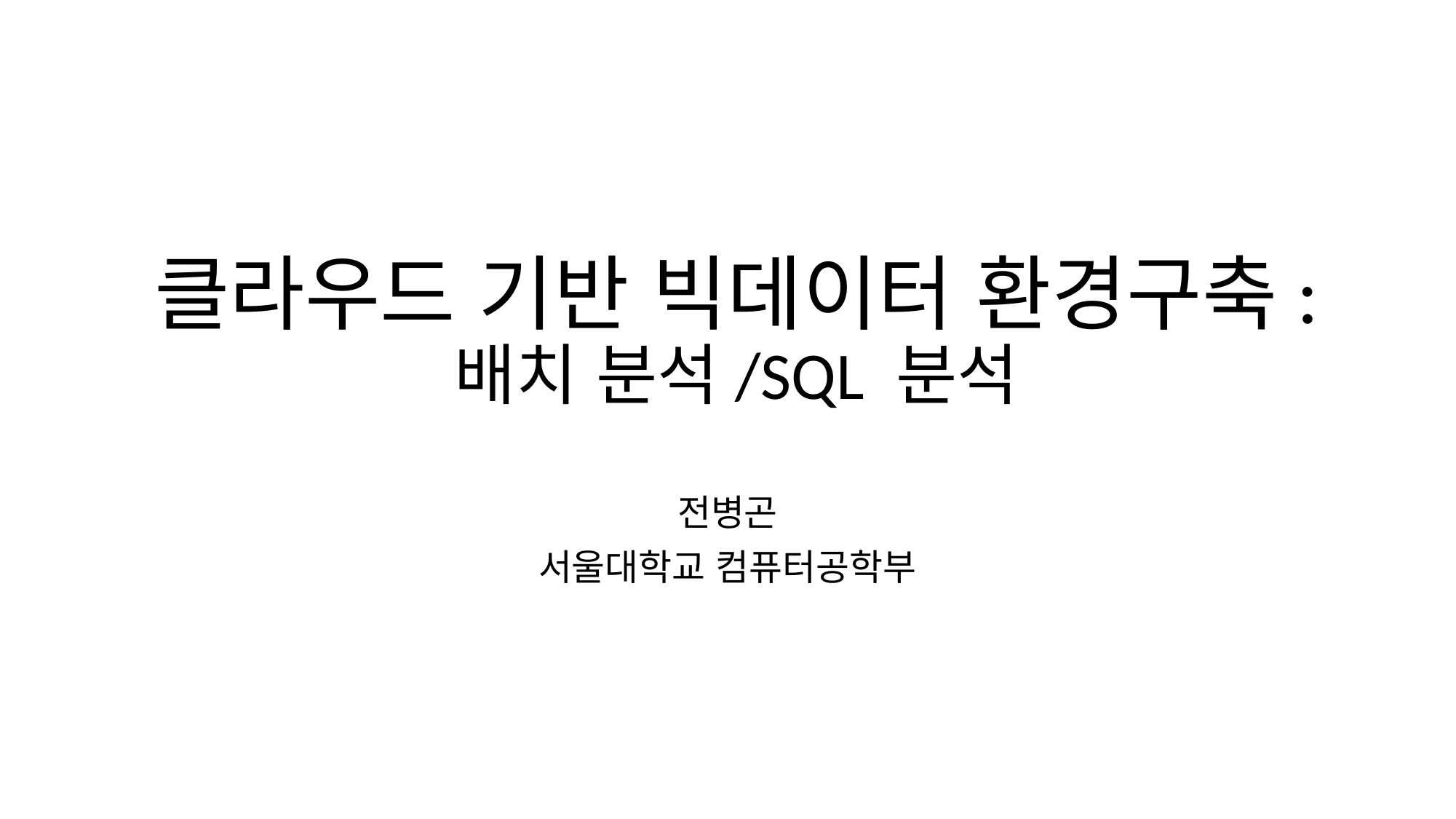

# 클라우드 기반 빅데이터 환경구축: 배치 분석/SQL 분석

전병곤
서울대학교 컴퓨터공학부